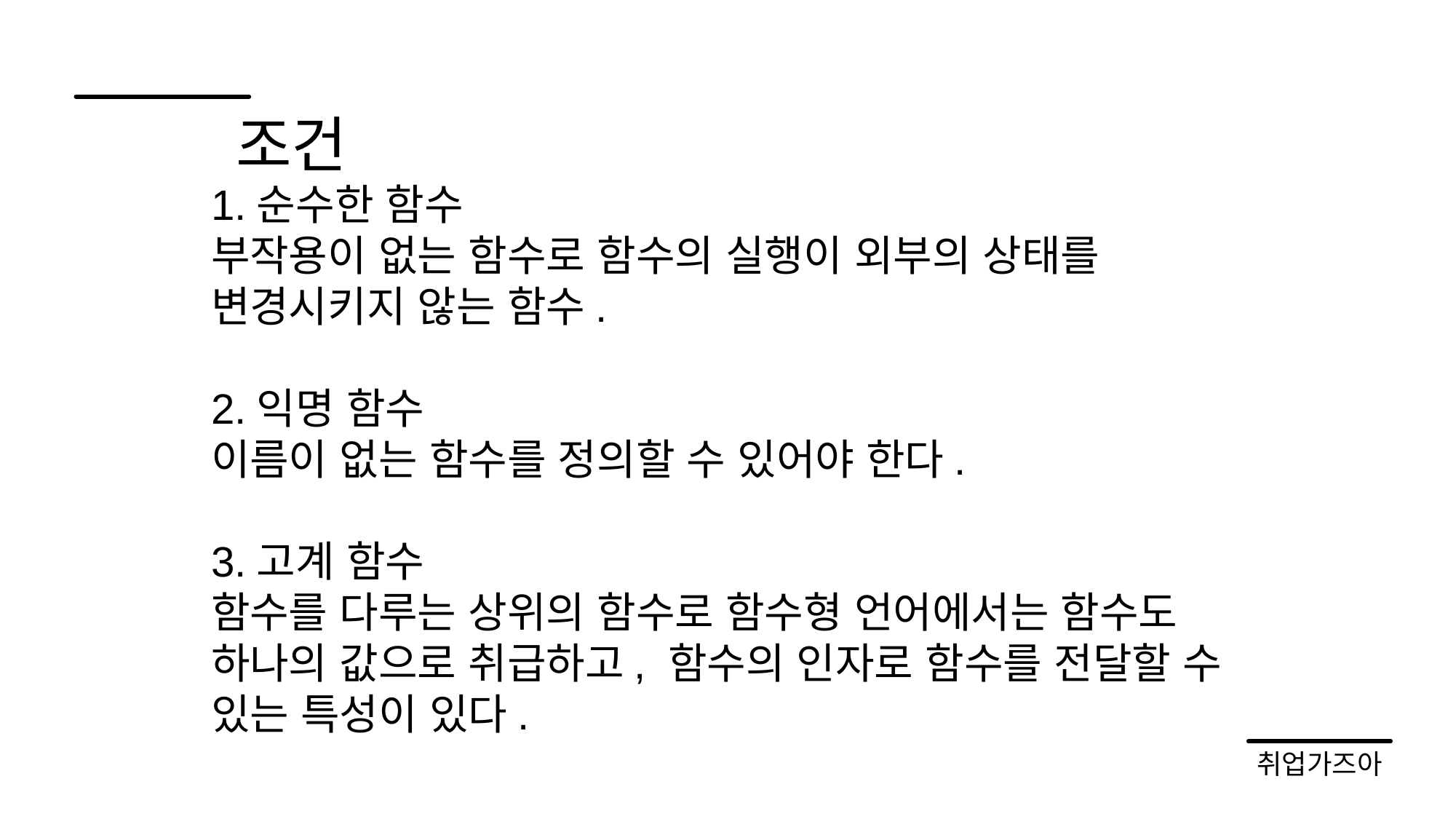

조건
1.순수한 함수
부작용이 없는 함수로 함수의 실행이 외부의 상태를 변경시키지 않는 함수.

2.익명 함수
이름이 없는 함수를 정의할 수 있어야 한다.

3.고계 함수
함수를 다루는 상위의 함수로 함수형 언어에서는 함수도 하나의 값으로 취급하고, 함수의 인자로 함수를 전달할 수 있는 특성이 있다.

취업가즈아